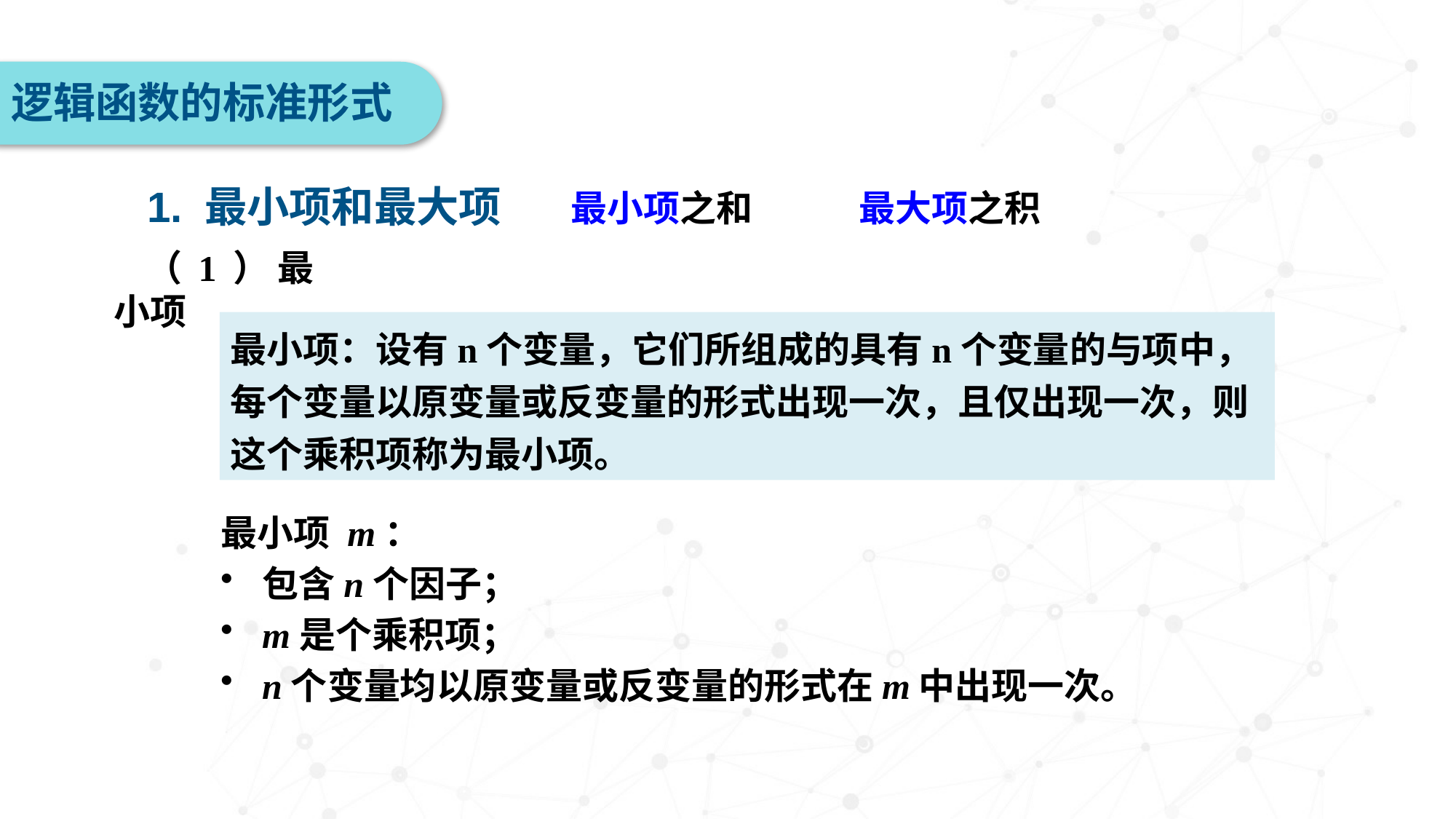

逻辑函数的标准形式
最小项之和           最大项之积
1. 最小项和最大项
（1）最小项
最小项：设有n个变量，它们所组成的具有n个变量的与项中，每个变量以原变量或反变量的形式出现一次，且仅出现一次，则这个乘积项称为最小项。
最小项 m：
包含n个因子；
m是个乘积项；
n个变量均以原变量或反变量的形式在m中出现一次。
43